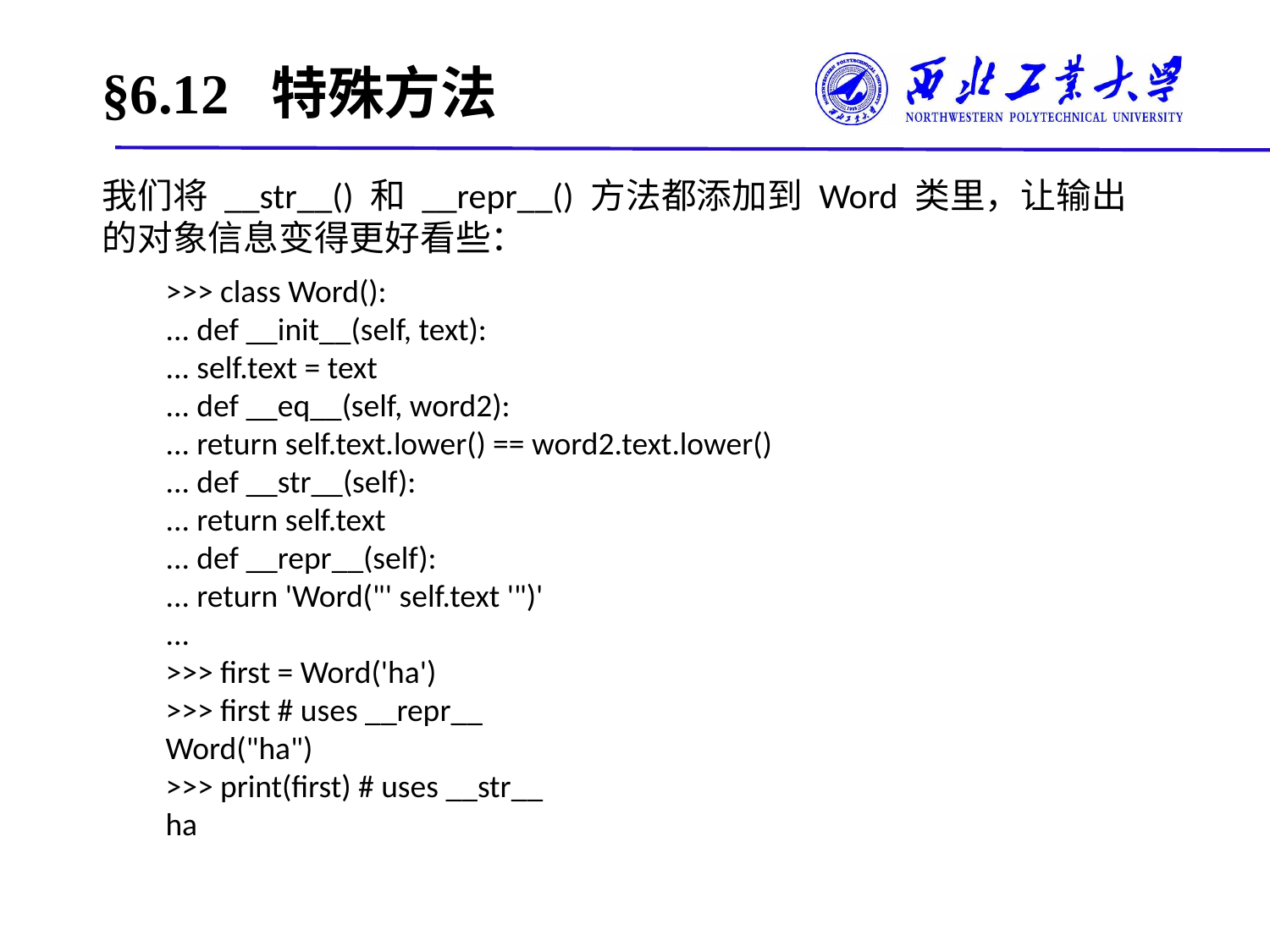

# §6.12  特殊方法
我们将 __str__() 和 __repr__() 方法都添加到 Word 类里，让输出的对象信息变得更好看些：

>>> class Word():
... def __init__(self, text):
... self.text = text
... def __eq__(self, word2):
... return self.text.lower() == word2.text.lower()
... def __str__(self):
... return self.text
... def __repr__(self):
... return 'Word("' self.text '")'
...
>>> first = Word('ha')
>>> first # uses __repr__
Word("ha")
>>> print(first) # uses __str__
ha